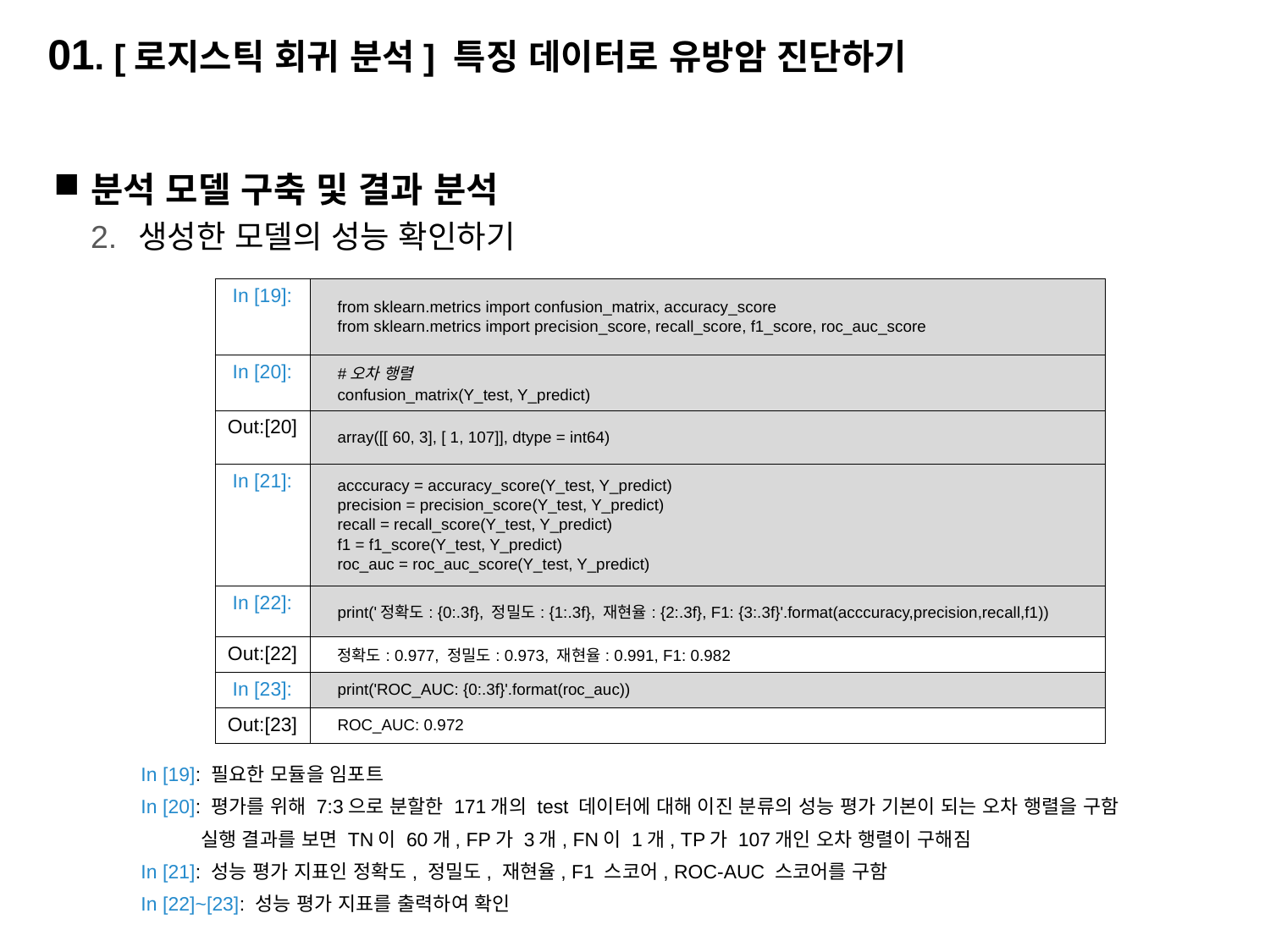

# 01. [로지스틱 회귀 분석] 특징 데이터로 유방암 진단하기
분석 모델 구축 및 결과 분석
생성한 모델의 성능 확인하기

In [19]: 필요한 모듈을 임포트
In [20]: 평가를 위해 7:3으로 분할한 171개의 test 데이터에 대해 이진 분류의 성능 평가 기본이 되는 오차 행렬을 구함
          실행 결과를 보면 TN이 60개, FP가 3개, FN이 1개, TP가 107개인 오차 행렬이 구해짐
In [21]: 성능 평가 지표인 정확도, 정밀도, 재현율, F1 스코어, ROC-AUC 스코어를 구함
In [22]~[23]: 성능 평가 지표를 출력하여 확인
| In [19]: | from sklearn.metrics import confusion\_matrix, accuracy\_score from sklearn.metrics import precision\_score, recall\_score, f1\_score, roc\_auc\_score |
| --- | --- |
| In [20]: | #오차 행렬 confusion\_matrix(Y\_test, Y\_predict) |
| Out:[20] | array([[ 60, 3], [ 1, 107]], dtype = int64) |
| In [21]: | acccuracy = accuracy\_score(Y\_test, Y\_predict) precision = precision\_score(Y\_test, Y\_predict) recall = recall\_score(Y\_test, Y\_predict) f1 = f1\_score(Y\_test, Y\_predict) roc\_auc = roc\_auc\_score(Y\_test, Y\_predict) |
| In [22]: | print('정확도: {0:.3f}, 정밀도: {1:.3f}, 재현율: {2:.3f}, F1: {3:.3f}'.format(acccuracy,precision,recall,f1)) |
| Out:[22] | 정확도: 0.977, 정밀도: 0.973, 재현율: 0.991, F1: 0.982 |
| In [23]: | print('ROC\_AUC: {0:.3f}'.format(roc\_auc)) |
| Out:[23] | ROC\_AUC: 0.972 |